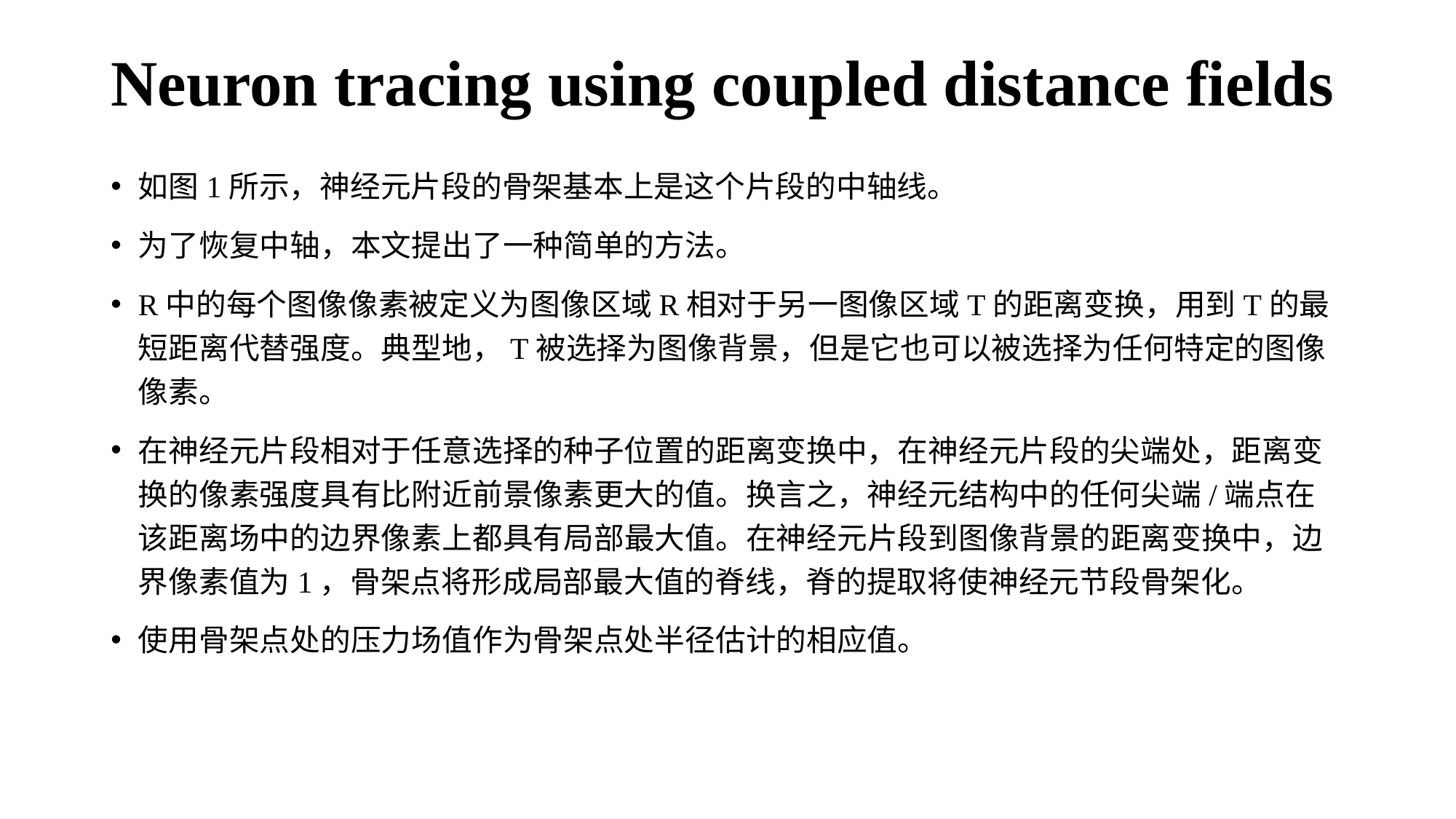

# Neuron tracing using coupled distance fields
如图1所示，神经元片段的骨架基本上是这个片段的中轴线。
为了恢复中轴，本文提出了一种简单的方法。
R中的每个图像像素被定义为图像区域R相对于另一图像区域T的距离变换，用到T的最短距离代替强度。典型地，T被选择为图像背景，但是它也可以被选择为任何特定的图像像素。
在神经元片段相对于任意选择的种子位置的距离变换中，在神经元片段的尖端处，距离变换的像素强度具有比附近前景像素更大的值。换言之，神经元结构中的任何尖端/端点在该距离场中的边界像素上都具有局部最大值。在神经元片段到图像背景的距离变换中，边界像素值为1，骨架点将形成局部最大值的脊线，脊的提取将使神经元节段骨架化。
使用骨架点处的压力场值作为骨架点处半径估计的相应值。